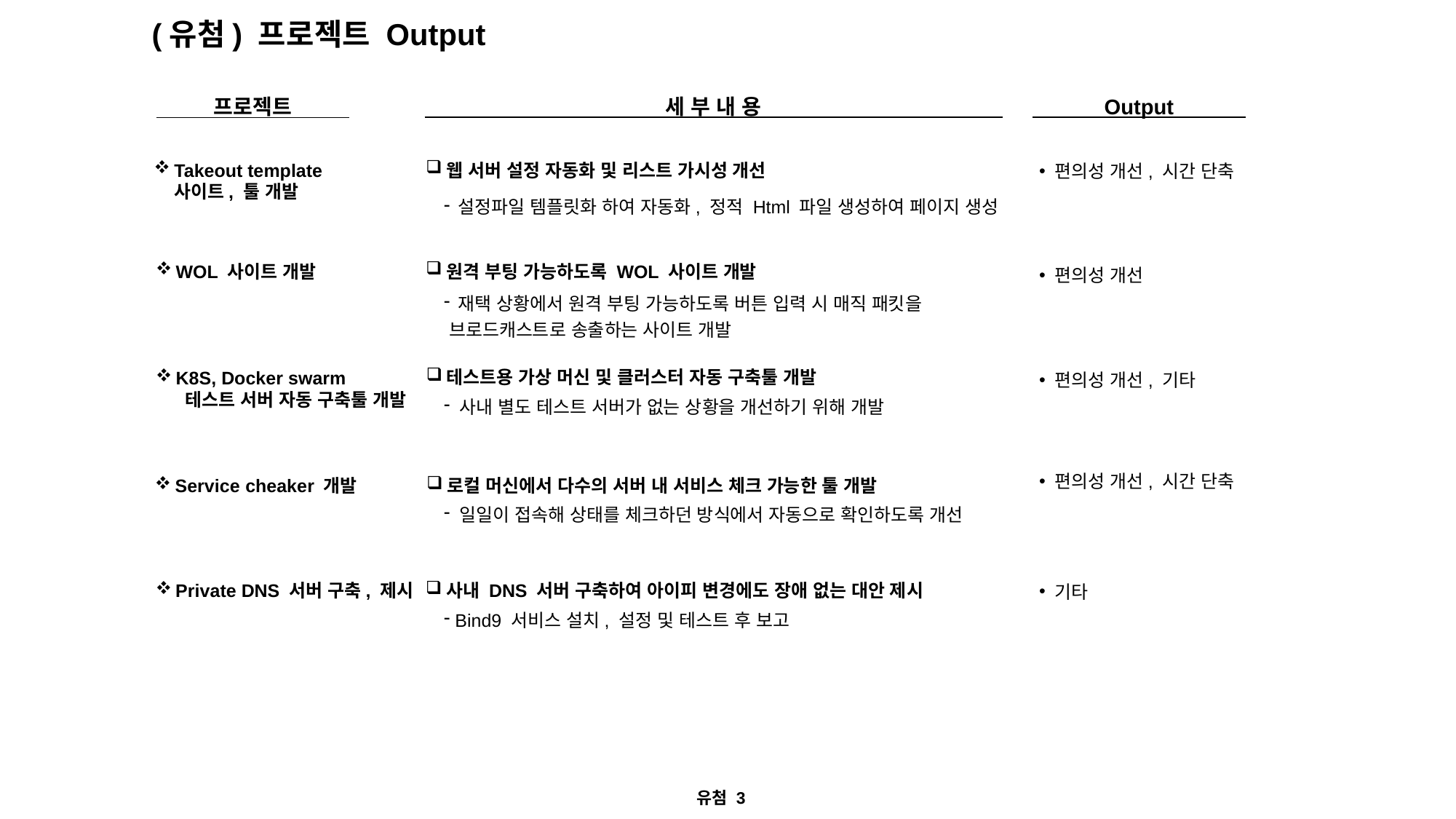

(유첨) 프로젝트 Output
세 부 내 용
Output
프로젝트
 편의성 개선, 시간 단축
Takeout template
사이트, 툴 개발
웹 서버 설정 자동화 및 리스트 가시성 개선
 설정파일 템플릿화 하여 자동화, 정적 Html 파일 생성하여 페이지 생성
 편의성 개선
WOL 사이트 개발
원격 부팅 가능하도록 WOL 사이트 개발
 재택 상황에서 원격 부팅 가능하도록 버튼 입력 시 매직 패킷을
 브로드캐스트로 송출하는 사이트 개발
 편의성 개선, 기타
테스트용 가상 머신 및 클러스터 자동 구축툴 개발
K8S, Docker swarm
 테스트 서버 자동 구축툴 개발
 사내 별도 테스트 서버가 없는 상황을 개선하기 위해 개발
 편의성 개선, 시간 단축
Service cheaker 개발
로컬 머신에서 다수의 서버 내 서비스 체크 가능한 툴 개발
 일일이 접속해 상태를 체크하던 방식에서 자동으로 확인하도록 개선
 기타
Private DNS 서버 구축, 제시
사내 DNS 서버 구축하여 아이피 변경에도 장애 없는 대안 제시
 Bind9 서비스 설치, 설정 및 테스트 후 보고
유첨 3